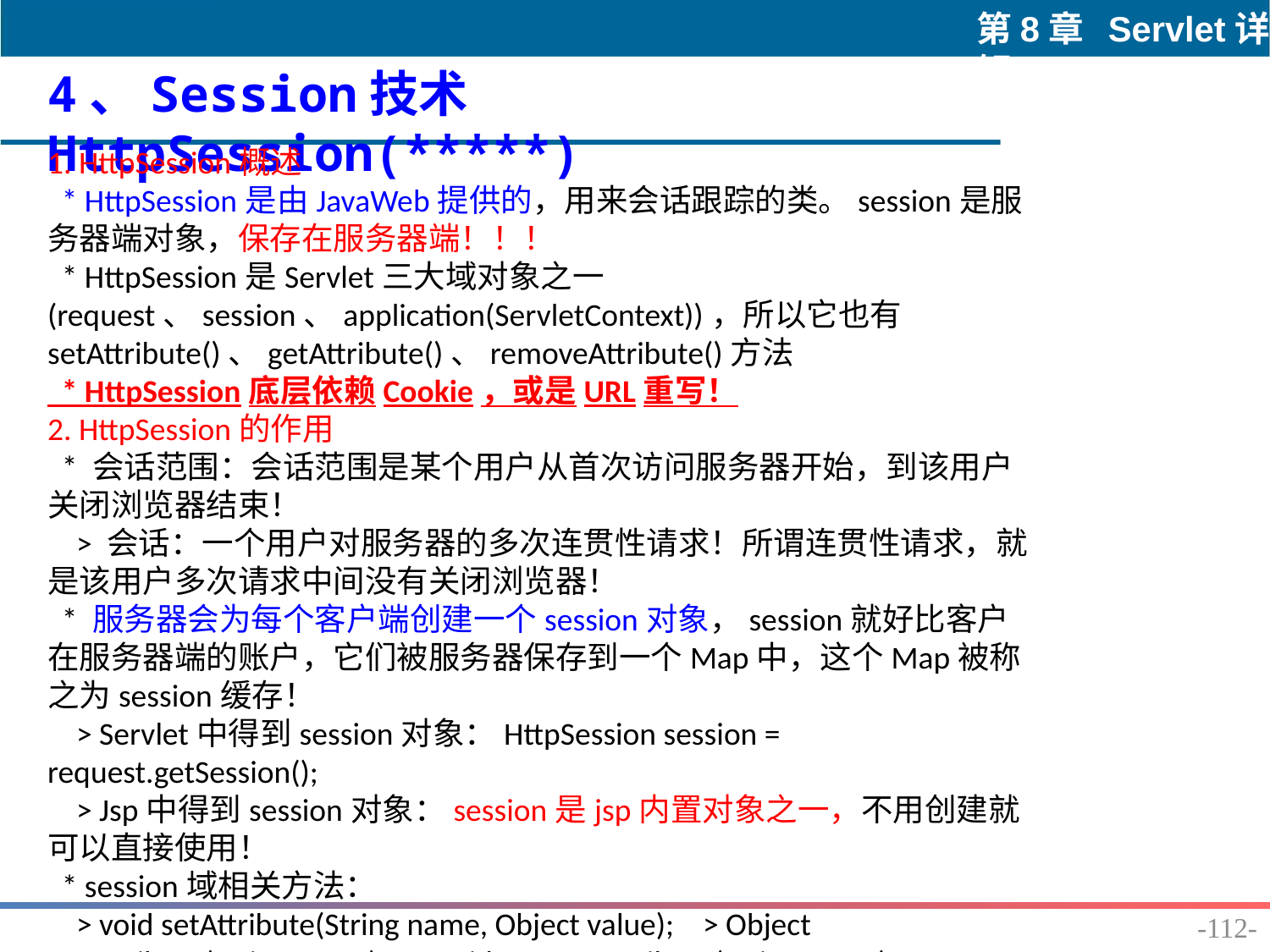

4、Session技术  HttpSession(*****)

1. HttpSession概述
  * HttpSession是由JavaWeb提供的，用来会话跟踪的类。session是服务器端对象，保存在服务器端！！！
  * HttpSession是Servlet三大域对象之一(request、session、application(ServletContext))，所以它也有setAttribute()、getAttribute()、removeAttribute()方法
  * HttpSession底层依赖Cookie，或是URL重写！
2. HttpSession的作用
  * 会话范围：会话范围是某个用户从首次访问服务器开始，到该用户关闭浏览器结束！
    > 会话：一个用户对服务器的多次连贯性请求！所谓连贯性请求，就是该用户多次请求中间没有关闭浏览器！
  * 服务器会为每个客户端创建一个session对象，session就好比客户在服务器端的账户，它们被服务器保存到一个Map中，这个Map被称之为session缓存！
    > Servlet中得到session对象：HttpSession session = request.getSession();
    > Jsp中得到session对象：session是jsp内置对象之一，不用创建就可以直接使用！
  * session域相关方法：
    > void setAttribute(String name, Object value);    > Object getAttribute(String name);    > void removeAttribute(String name);
-112-